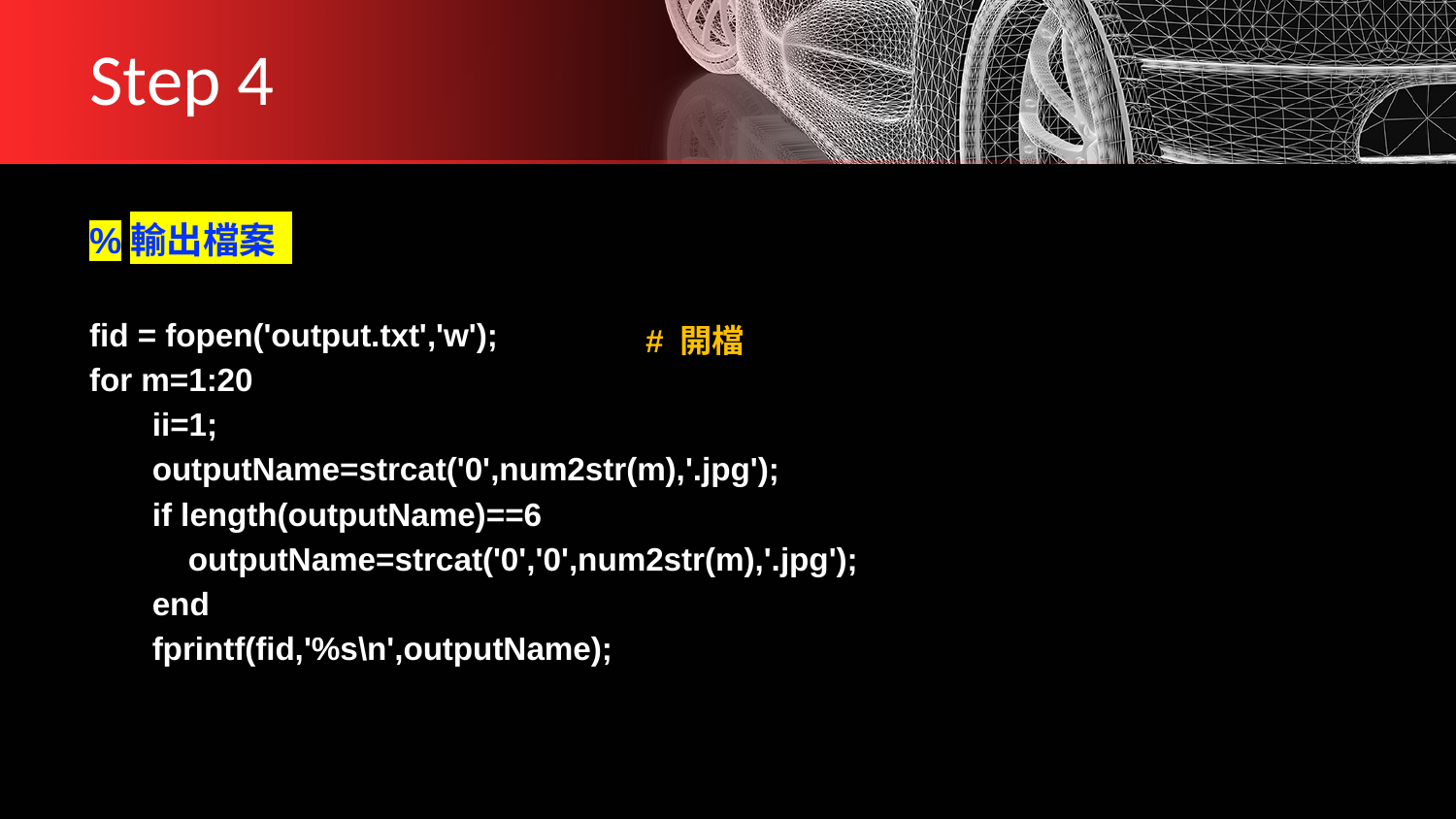

# Step 4
%輸出檔案

fid = fopen('output.txt','w');
for m=1:20
       ii=1;
       outputName=strcat('0',num2str(m),'.jpg');
       if length(outputName)==6
           outputName=strcat('0','0',num2str(m),'.jpg');
       end
       fprintf(fid,'%s\n',outputName);

 # 開檔